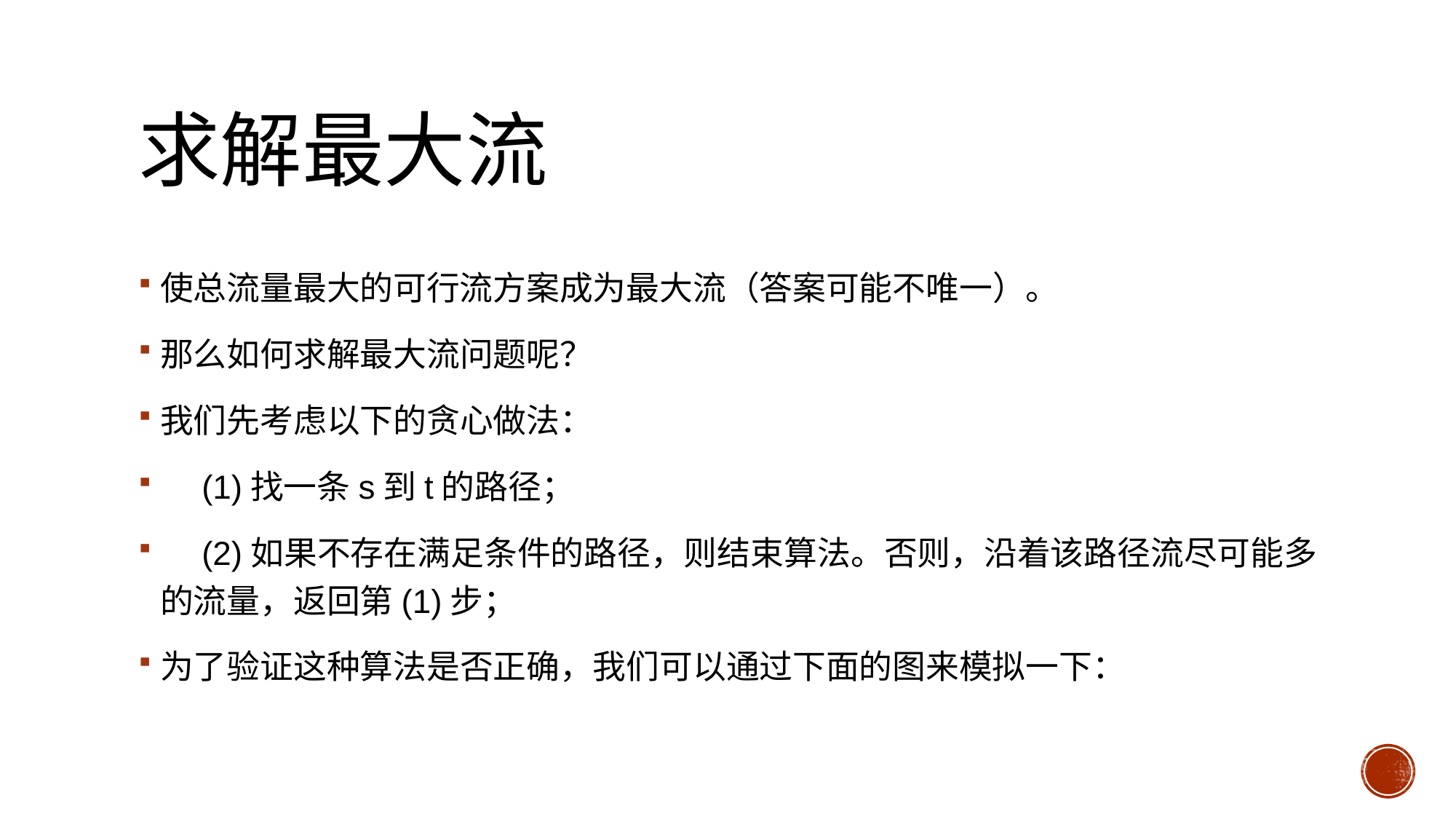

# 求解最大流
使总流量最大的可行流方案成为最大流（答案可能不唯一）。
那么如何求解最大流问题呢？
我们先考虑以下的贪心做法：
　(1)找一条s到t的路径；
　(2)如果不存在满足条件的路径，则结束算法。否则，沿着该路径流尽可能多的流量，返回第(1)步；
为了验证这种算法是否正确，我们可以通过下面的图来模拟一下：